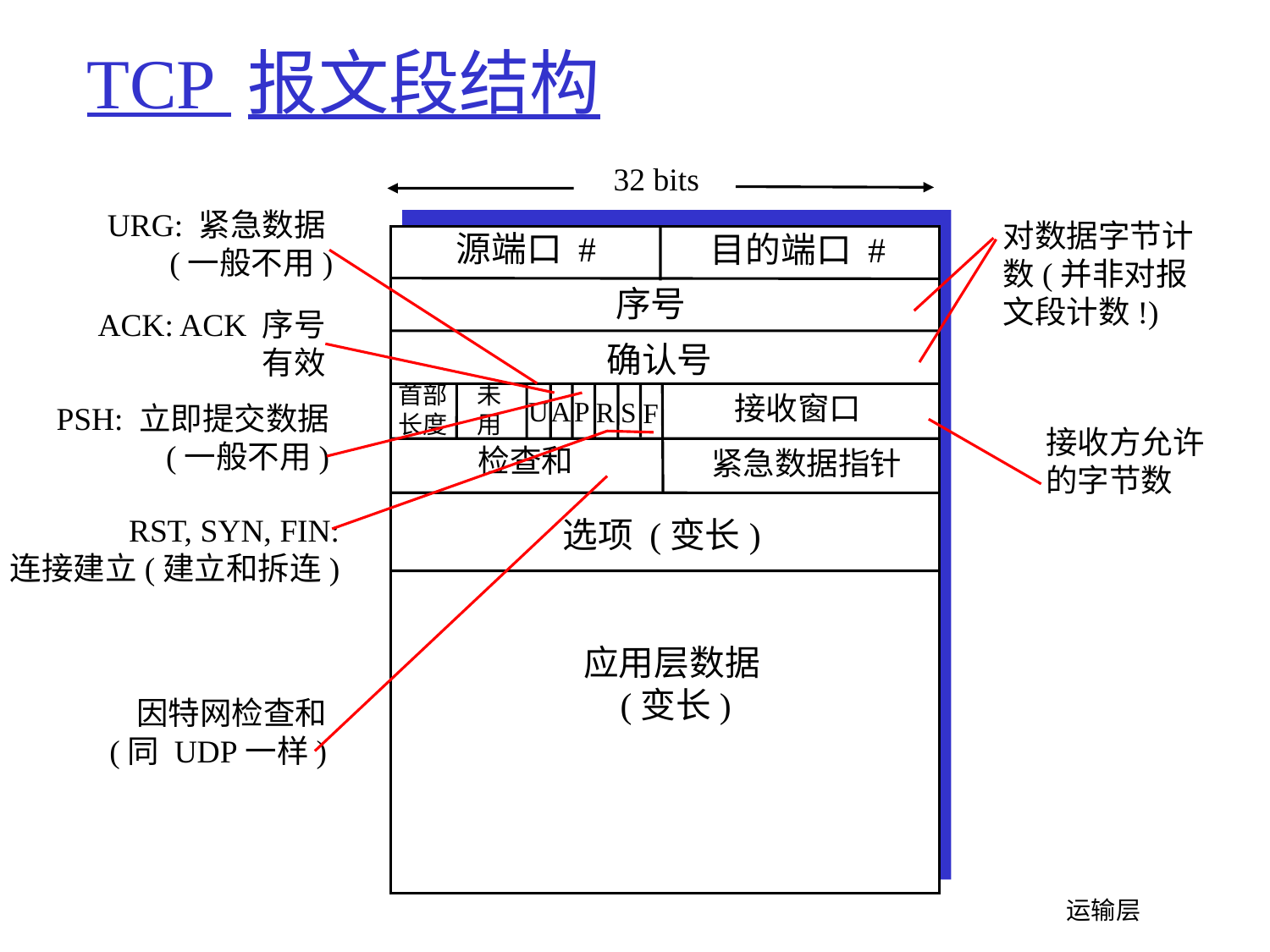

# TCP 报文段结构
32 bits

源端口 #
目的端口 #

序号

确认号
首部
长度
未
用
接收窗口

U
A
P
R
S
F
检查和
紧急数据指针

选项 (变长)

应用层数据
(变长)
URG: 紧急数据
(一般不用)
对数据字节计数(并非对报文段计数!)

ACK: ACK 序号
有效

PSH: 立即提交数据
(一般不用)

接收方允许
的字节数

RST, SYN, FIN:
连接建立(建立和拆连)
因特网检查和
(同 UDP一样)
 运输层
68